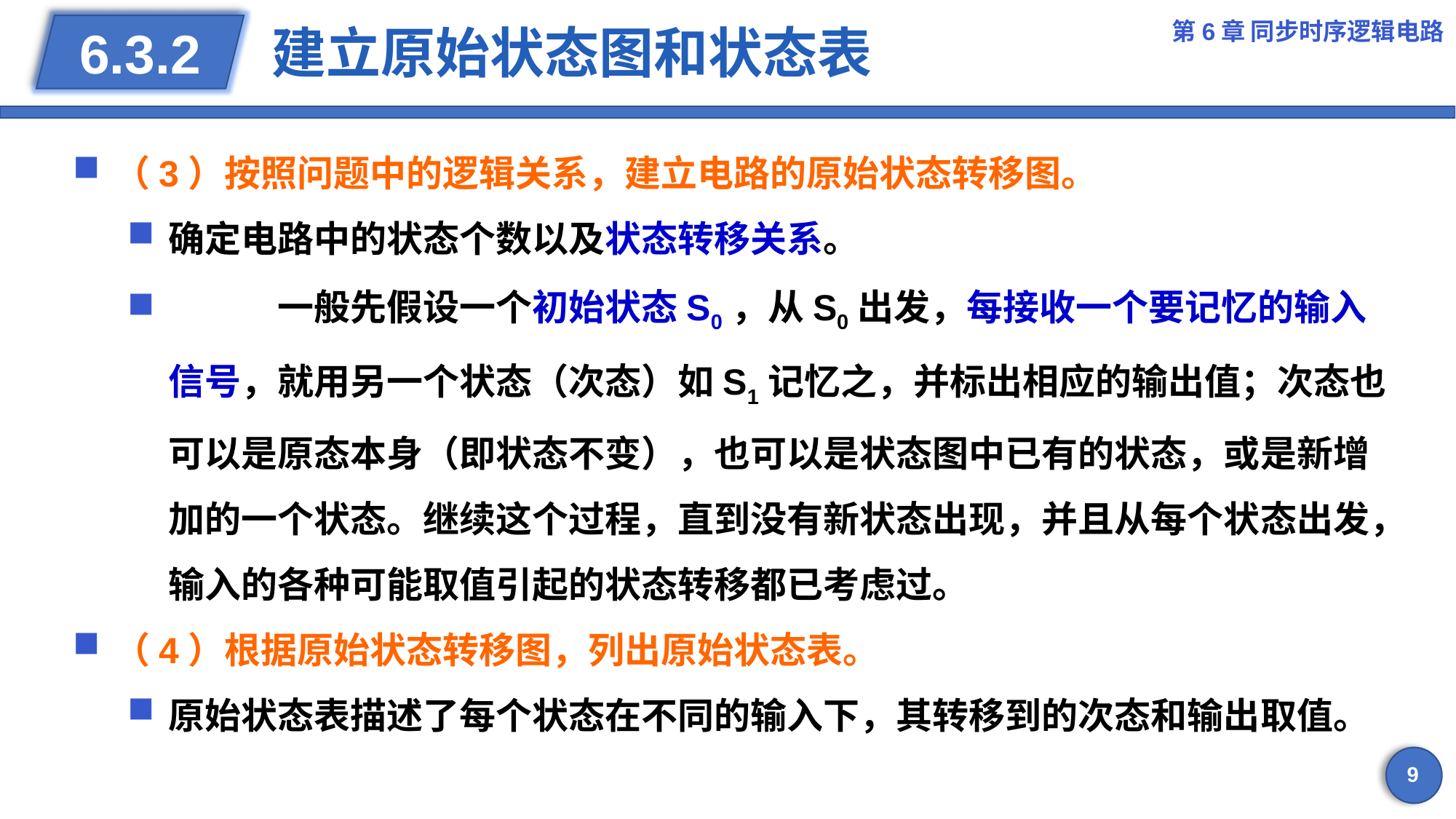

第6章 同步时序逻辑电路
# 建立原始状态图和状态表
6.3.2
（3）按照问题中的逻辑关系，建立电路的原始状态转移图。
确定电路中的状态个数以及状态转移关系。
	一般先假设一个初始状态S0，从S0出发，每接收一个要记忆的输入信号，就用另一个状态（次态）如S1记忆之，并标出相应的输出值；次态也可以是原态本身（即状态不变），也可以是状态图中已有的状态，或是新增加的一个状态。继续这个过程，直到没有新状态出现，并且从每个状态出发，输入的各种可能取值引起的状态转移都已考虑过。
（4）根据原始状态转移图，列出原始状态表。
原始状态表描述了每个状态在不同的输入下，其转移到的次态和输出取值。
9